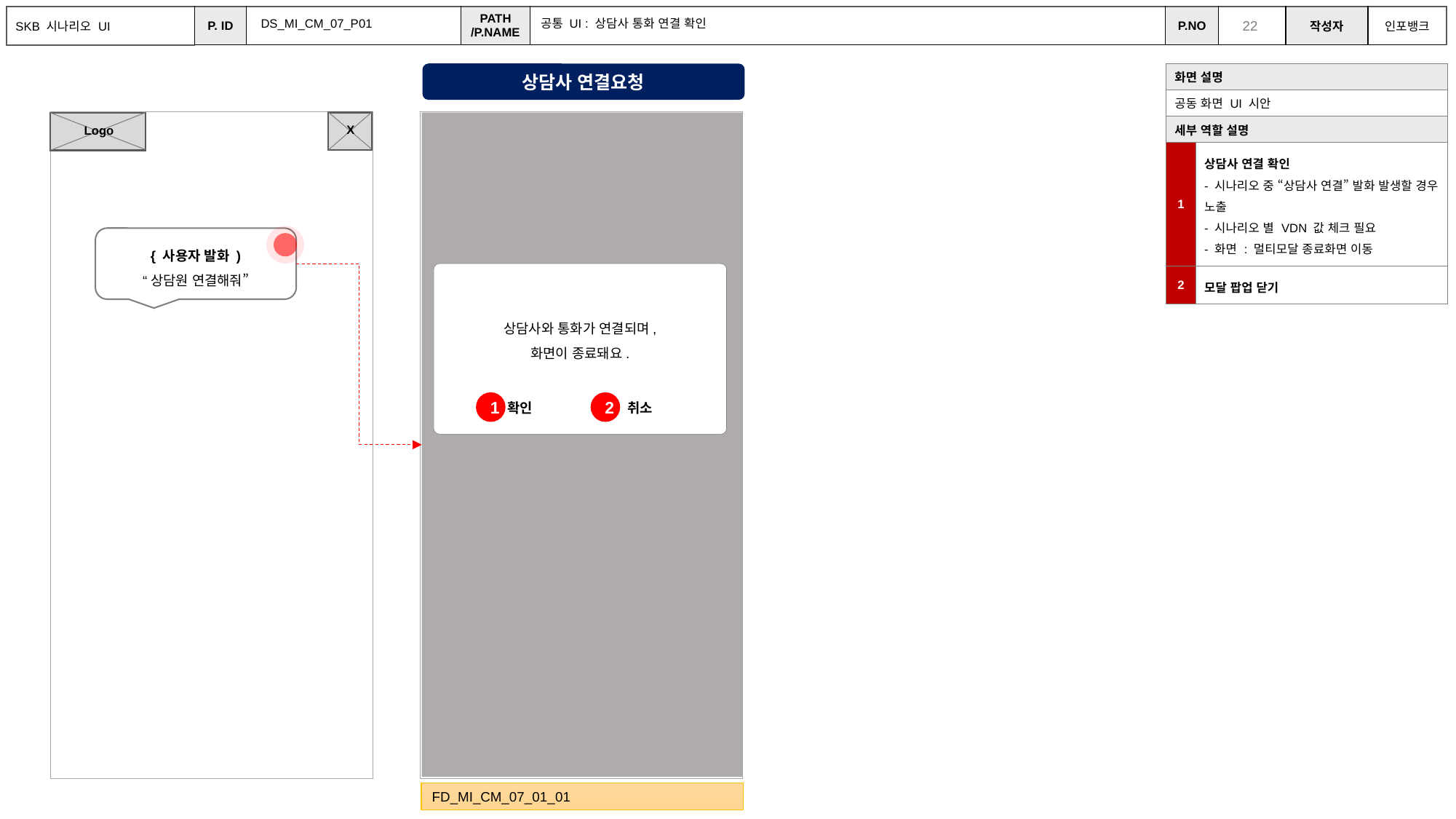

DS_MI_CM_07_P01
공통 UI : 상담사 통화 연결 확인
상담사 연결요청
| 화면 설명 |  |
| --- | --- |
| 공동 화면 UI 시안 |  |
| 세부 역할 설명 |  |
| 1 | 상담사 연결 확인 - 시나리오 중 “상담사 연결” 발화 발생할 경우 노출 - 시나리오 별 VDN 값 체크 필요 - 화면 : 멀티모달 종료화면 이동 |
| 2 | 모달 팝업 닫기 |

X

Logo

{ 사용자 발화 )
“상담원 연결해줘”
상담사와 통화가 연결되며,
화면이 종료돼요.

| 확인 | 취소 |
| --- | --- |
1
2
FD_MI_CM_07_01_01